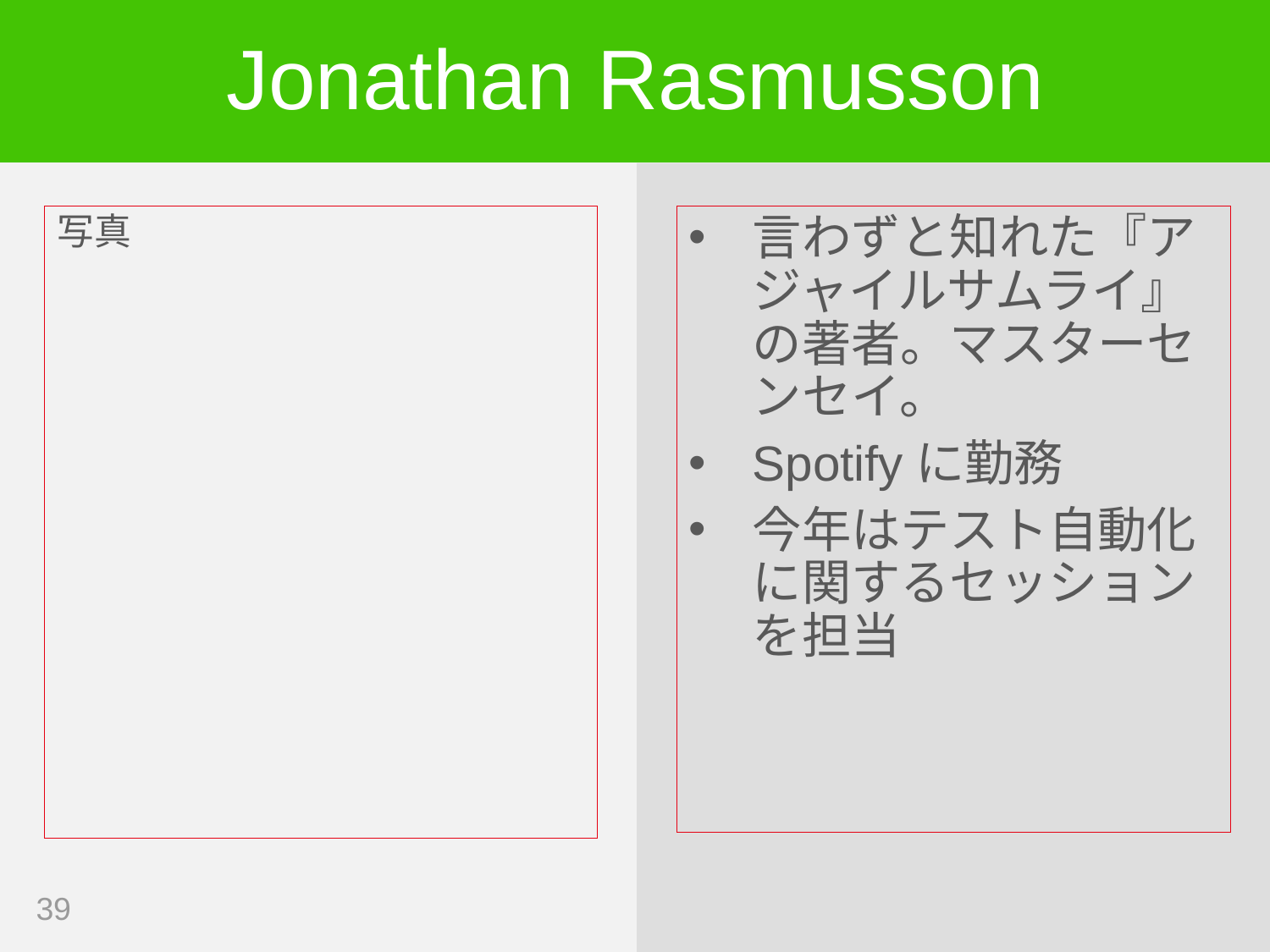

# Jonathan Rasmusson
写真
言わずと知れた『アジャイルサムライ』の著者。マスターセンセイ。
Spotifyに勤務
今年はテスト自動化に関するセッションを担当
39